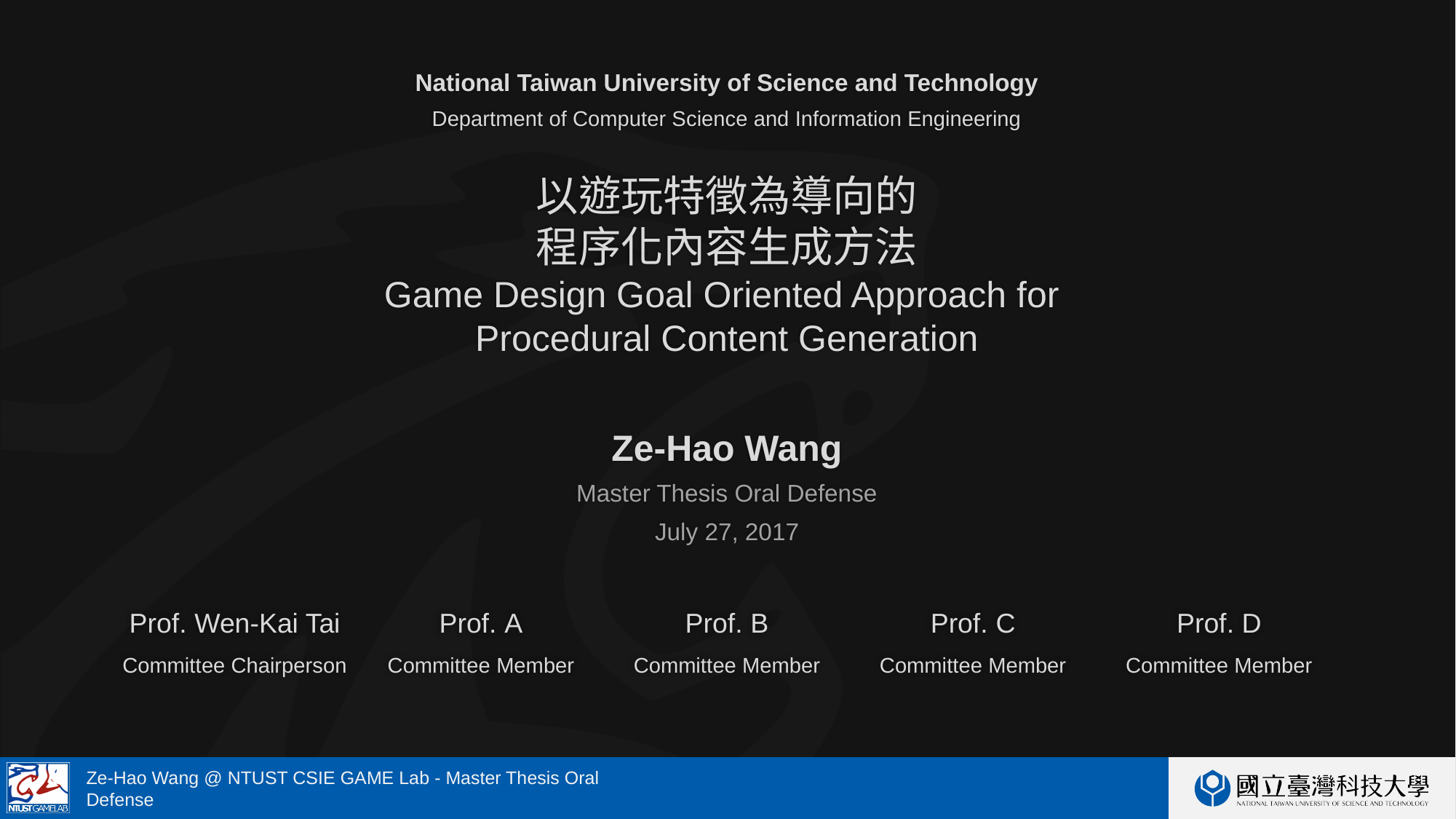

National Taiwan University of Science and Technology
Department of Computer Science and Information Engineering
# 以遊玩特徵為導向的 程序化內容生成方法 Game Design Goal Oriented Approach for Procedural Content Generation
Ze-Hao Wang
Master Thesis Oral Defense
July 27, 2017
Prof. Wen-Kai Tai
Committee Chairperson
Prof. A
Committee Member
Prof. B
Committee Member
Prof. C
Committee Member
Prof. D
Committee Member
Ze-Hao Wang @ NTUST CSIE GAME Lab - Master Thesis Oral Defense